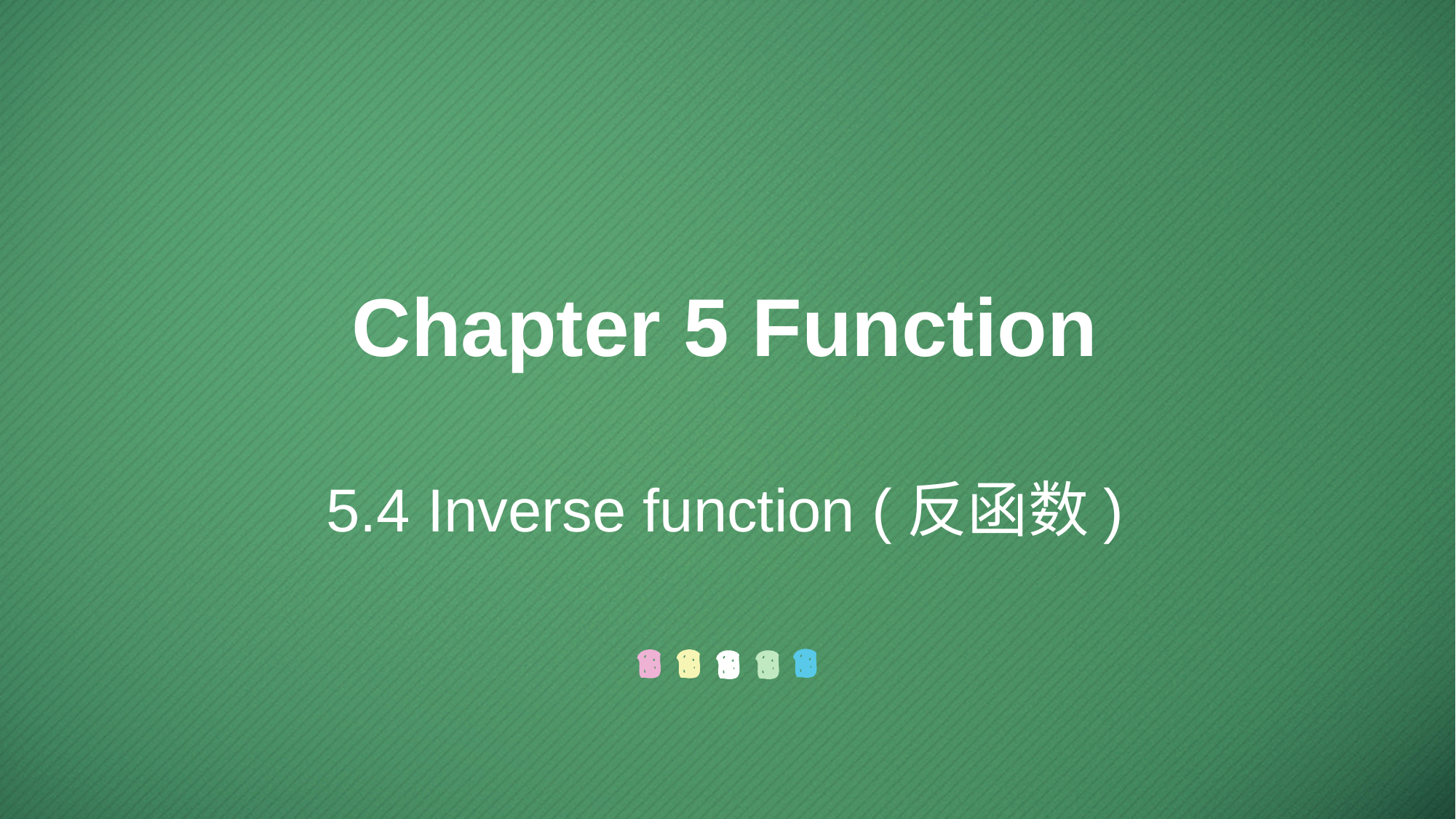

Chapter 5 Function

5.4 Inverse function (反函数)